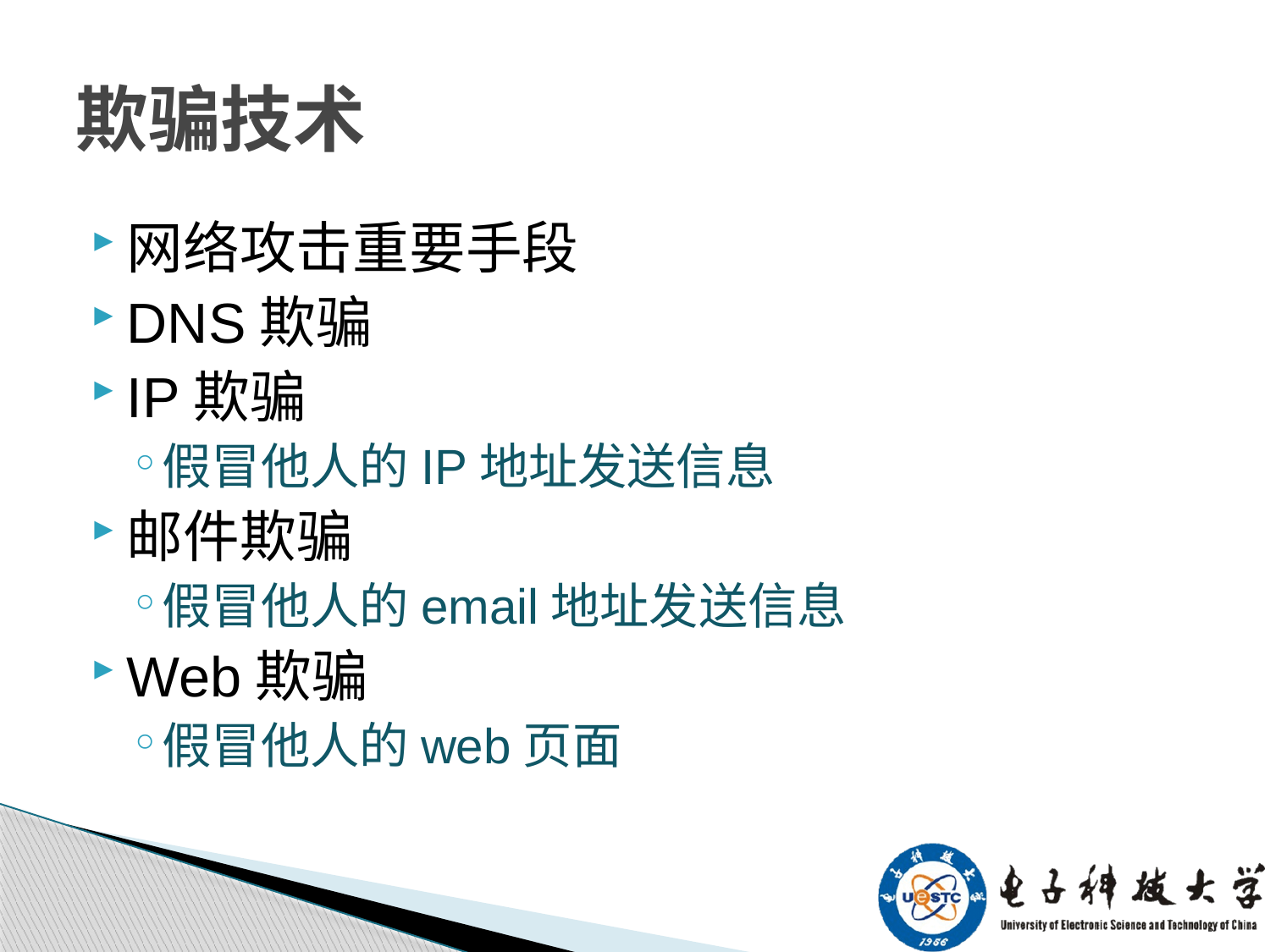

# 欺骗技术
网络攻击重要手段
DNS欺骗
IP欺骗
假冒他人的IP地址发送信息
邮件欺骗
假冒他人的email地址发送信息
Web欺骗
假冒他人的web页面
253